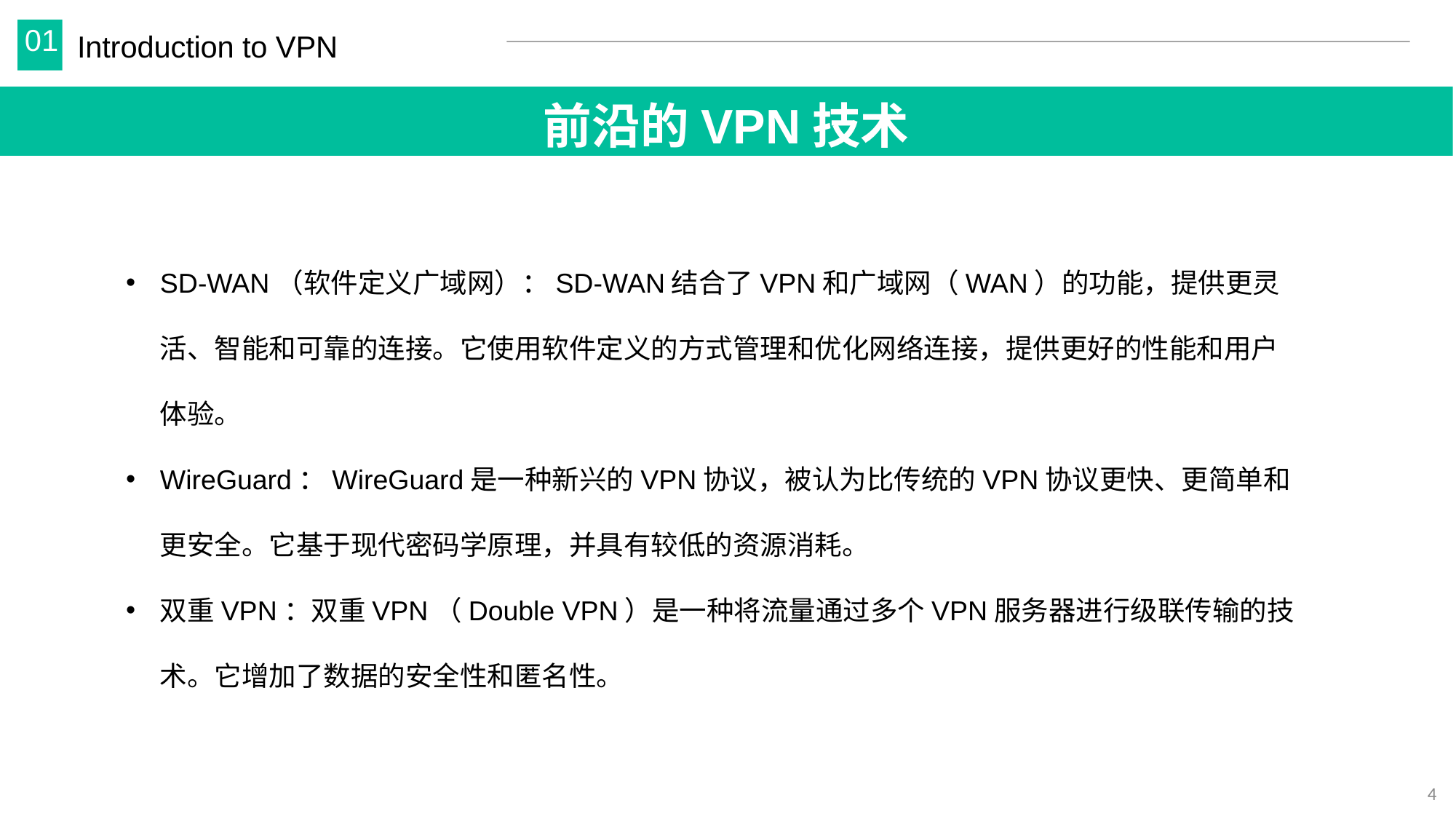

Introduction to VPN

01

前沿的VPN技术
SD-WAN（软件定义广域网）：SD-WAN结合了VPN和广域网（WAN）的功能，提供更灵活、智能和可靠的连接。它使用软件定义的方式管理和优化网络连接，提供更好的性能和用户体验。
WireGuard：WireGuard是一种新兴的VPN协议，被认为比传统的VPN协议更快、更简单和更安全。它基于现代密码学原理，并具有较低的资源消耗。
双重VPN：双重VPN（Double VPN）是一种将流量通过多个VPN服务器进行级联传输的技术。它增加了数据的安全性和匿名性。

4